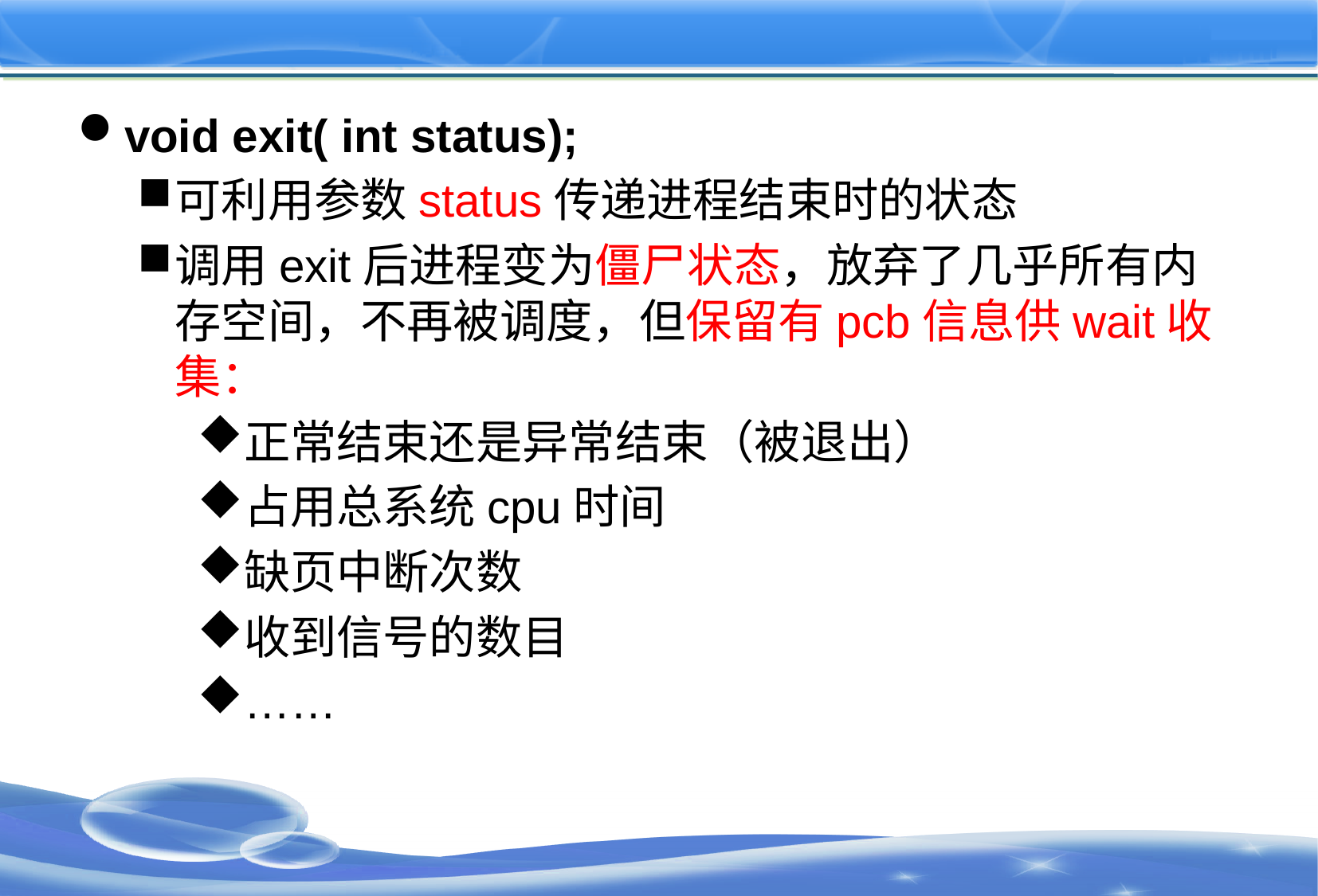

#
void exit( int status);
可利用参数status传递进程结束时的状态
调用exit后进程变为僵尸状态，放弃了几乎所有内存空间，不再被调度，但保留有pcb信息供wait收集：
正常结束还是异常结束（被退出）
占用总系统cpu时间
缺页中断次数
收到信号的数目
……